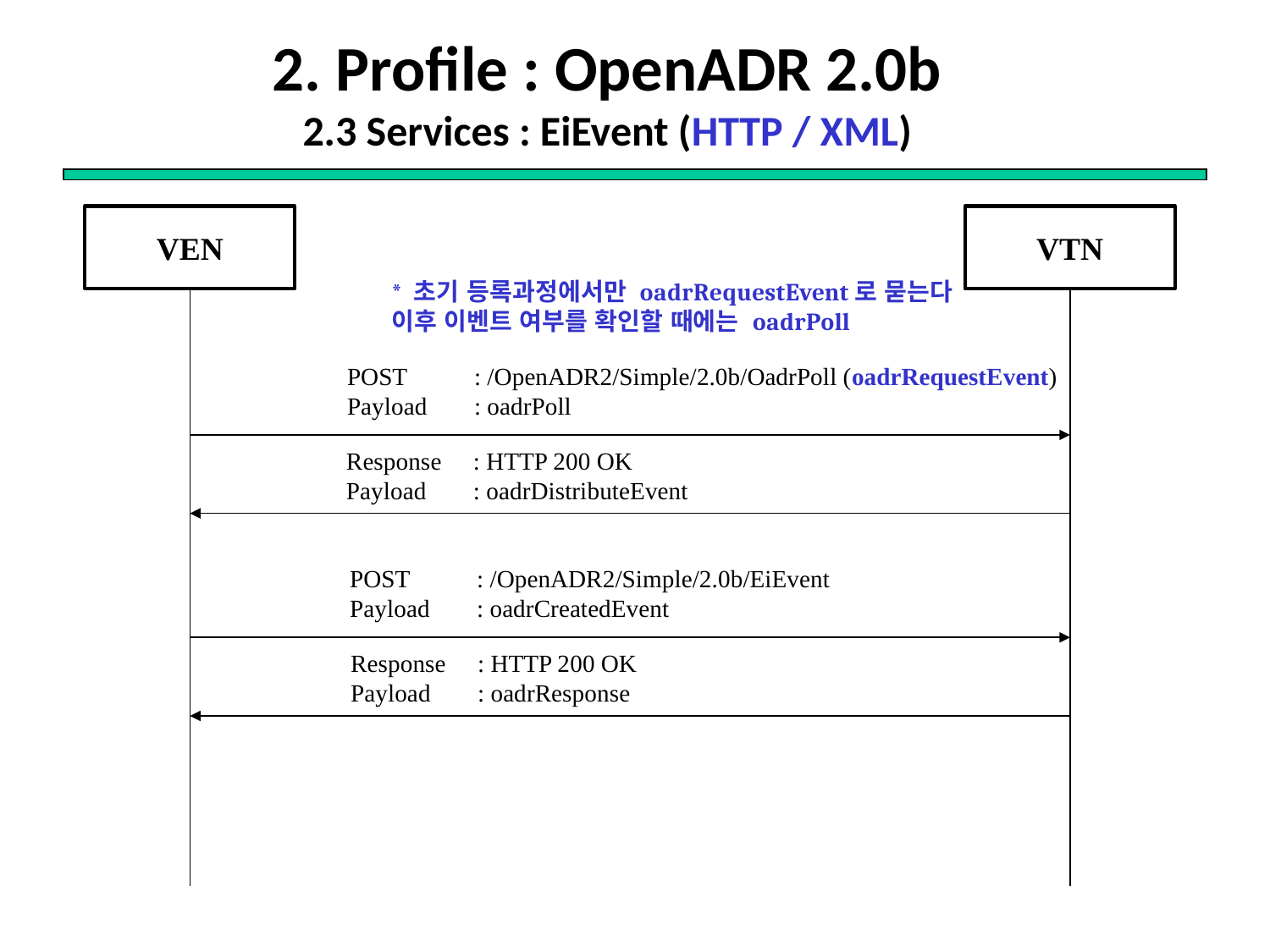

# 2. Profile : OpenADR 2.0b 2.3 Services : EiEvent (HTTP / XML)
VEN
VTN
* 초기 등록과정에서만 oadrRequestEvent로 묻는다
이후 이벤트 여부를 확인할 때에는 oadrPoll
POST 	: /OpenADR2/Simple/2.0b/OadrPoll (oadrRequestEvent)
Payload 	: oadrPoll
Response	: HTTP 200 OK
Payload	: oadrDistributeEvent

POST 	: /OpenADR2/Simple/2.0b/EiEvent
Payload 	: oadrCreatedEvent
Response	: HTTP 200 OK
Payload	: oadrResponse